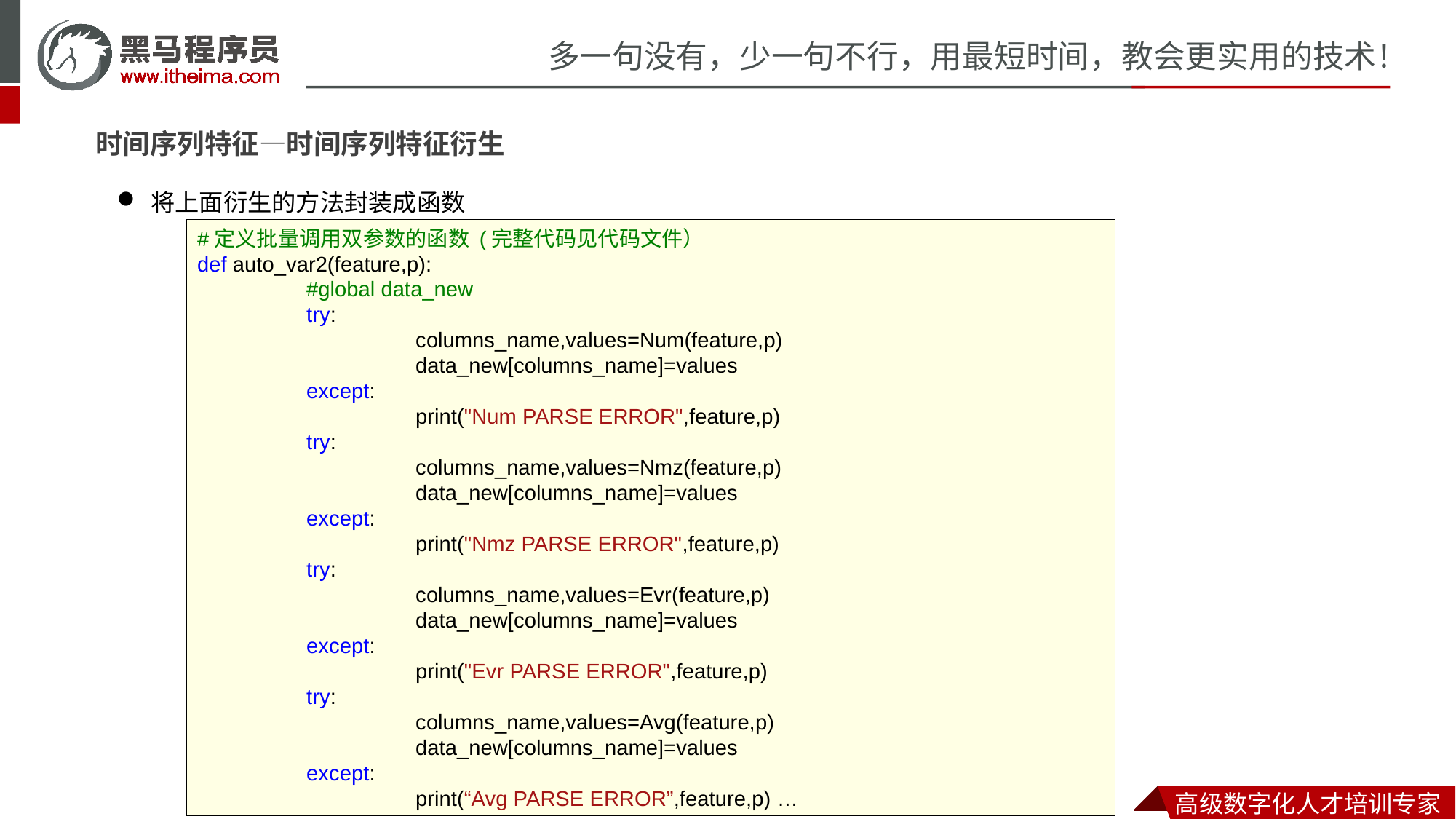

时间序列特征—时间序列特征衍生
将上面衍生的方法封装成函数

#定义批量调用双参数的函数 (完整代码见代码文件）
def auto_var2(feature,p):
	#global data_new
	try:
		columns_name,values=Num(feature,p)
		data_new[columns_name]=values
	except:
		print("Num PARSE ERROR",feature,p)
	try:
		columns_name,values=Nmz(feature,p)
		data_new[columns_name]=values
	except:
		print("Nmz PARSE ERROR",feature,p)
	try:
		columns_name,values=Evr(feature,p)
		data_new[columns_name]=values
	except:
		print("Evr PARSE ERROR",feature,p)
	try:
		columns_name,values=Avg(feature,p)
		data_new[columns_name]=values
	except:
		print(“Avg PARSE ERROR”,feature,p) …